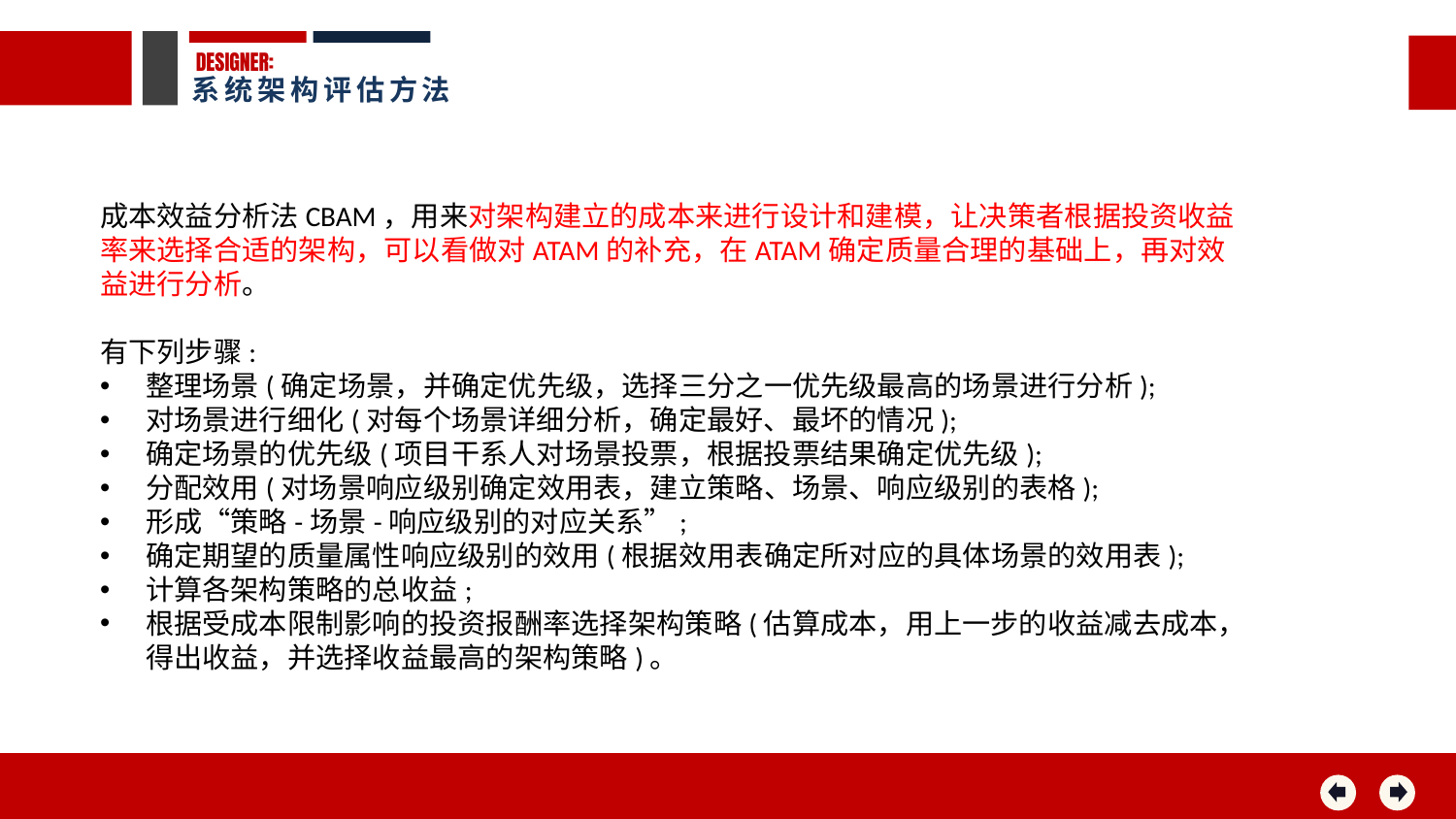

DESIGNER:
系统架构评估方法
成本效益分析法CBAM，用来对架构建立的成本来进行设计和建模，让决策者根据投资收益率来选择合适的架构，可以看做对ATAM的补充，在ATAM确定质量合理的基础上，再对效益进行分析。

有下列步骤:
整理场景(确定场景，并确定优先级，选择三分之一优先级最高的场景进行分析);
对场景进行细化(对每个场景详细分析，确定最好、最坏的情况);
确定场景的优先级(项目干系人对场景投票，根据投票结果确定优先级);
分配效用(对场景响应级别确定效用表，建立策略、场景、响应级别的表格);
形成“策略-场景-响应级别的对应关系”;
确定期望的质量属性响应级别的效用(根据效用表确定所对应的具体场景的效用表);
计算各架构策略的总收益;
根据受成本限制影响的投资报酬率选择架构策略(估算成本，用上一步的收益减去成本，得出收益，并选择收益最高的架构策略)。